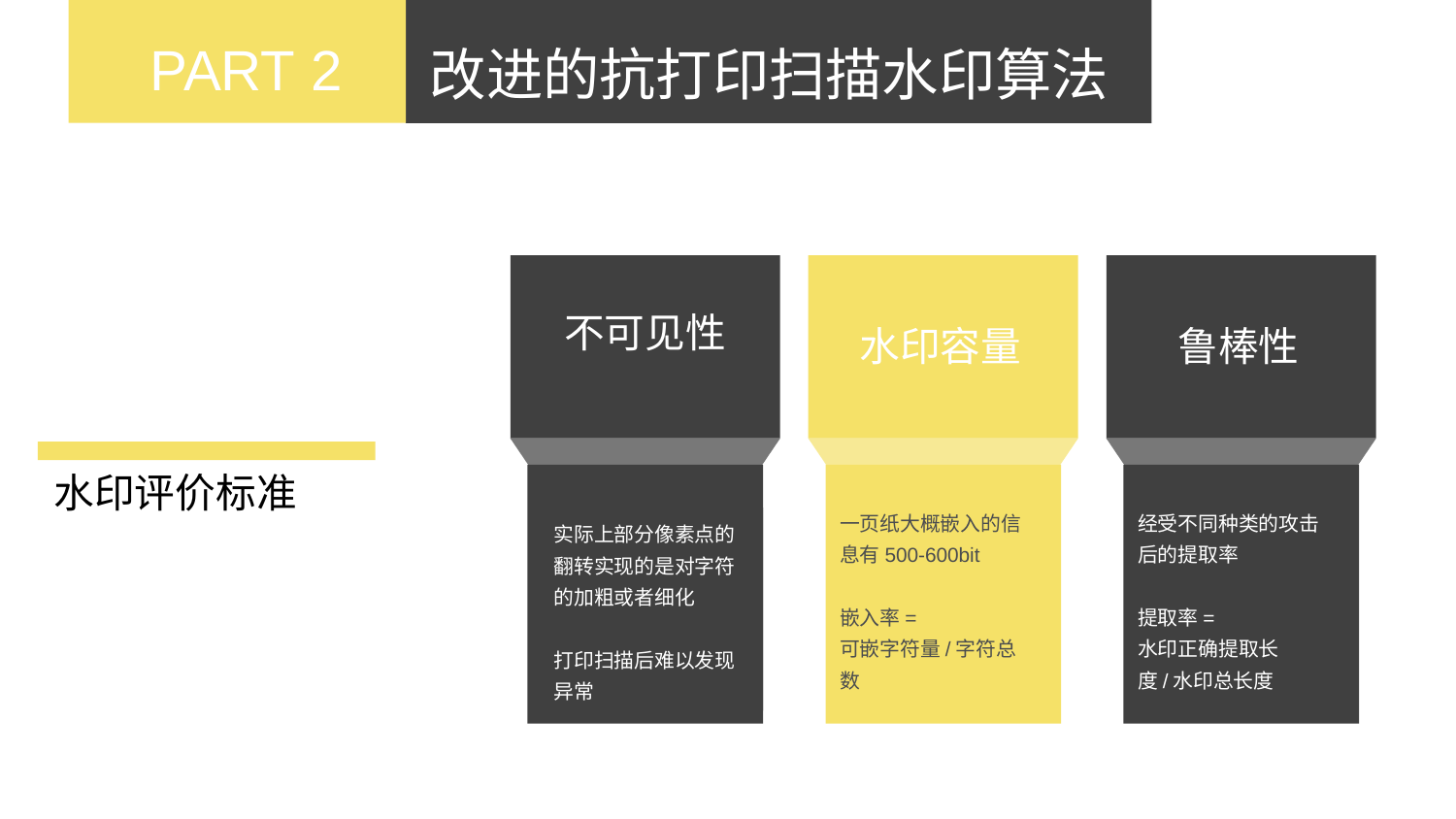

PART 2

PART 1
改进的抗打印扫描水印算法
请输入你的标题

不可见性

实际上部分像素点的翻转实现的是对字符的加粗或者细化

打印扫描后难以发现异常

水印容量
鲁棒性

 水印评价标准

一页纸大概嵌入的信息有500-600bit

嵌入率=
可嵌字符量/字符总数
经受不同种类的攻击后的提取率

提取率=
水印正确提取长度/水印总长度